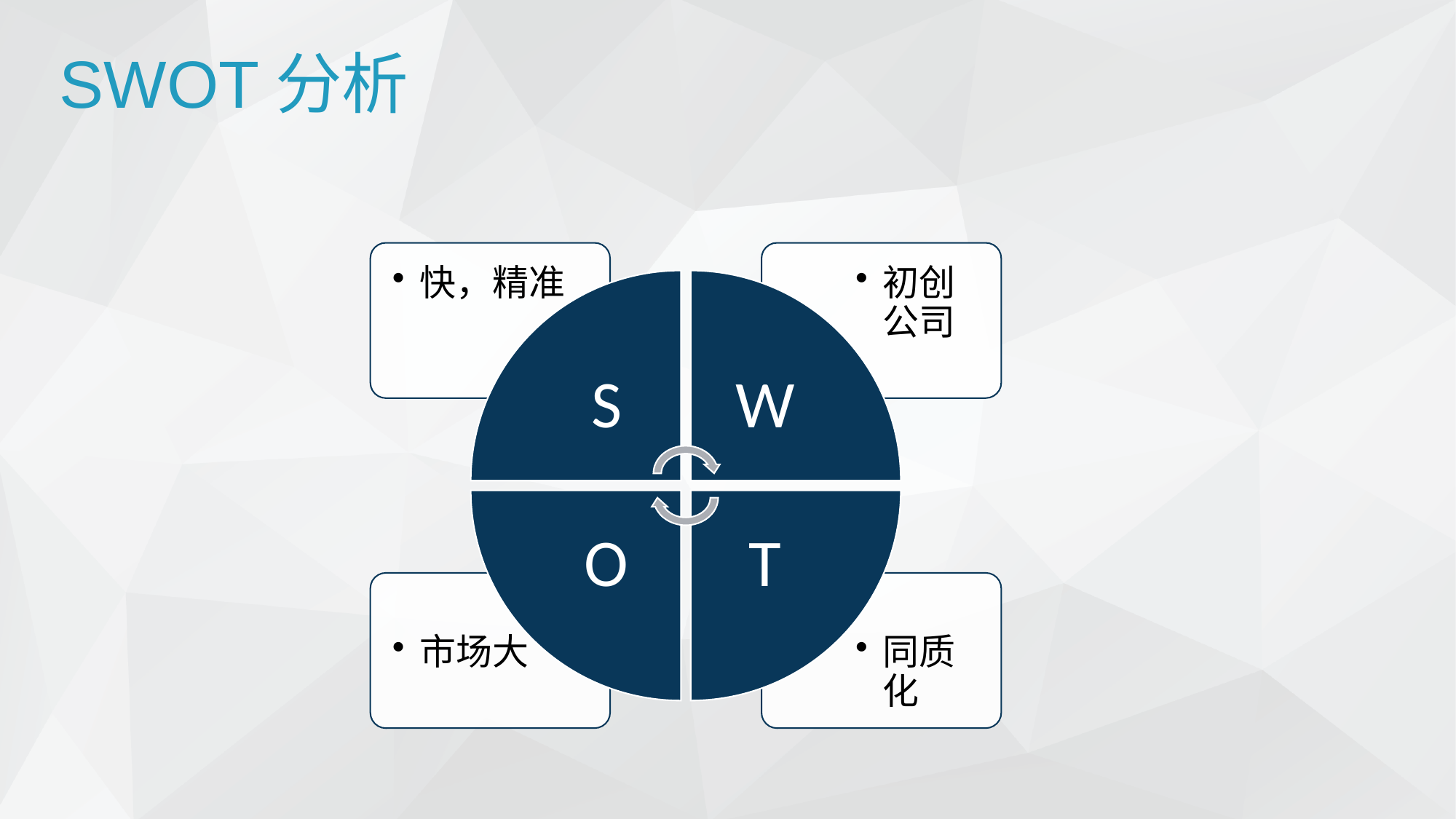

SWOT分析
同质化
市场大
初创公司
快，精准
S
W
T
O